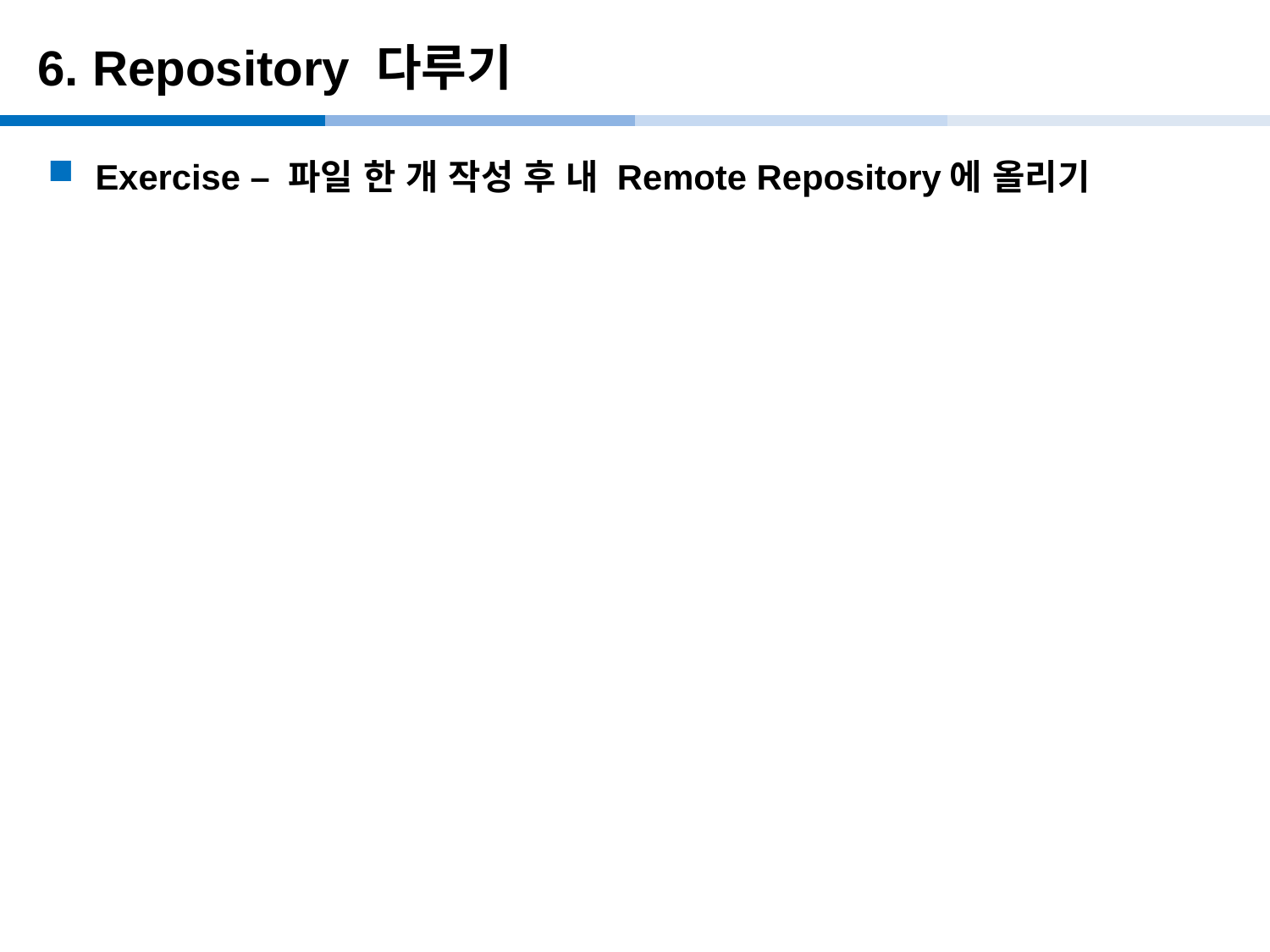

# 6. Repository 다루기
Exercise – 파일 한 개 작성 후 내 Remote Repository에 올리기